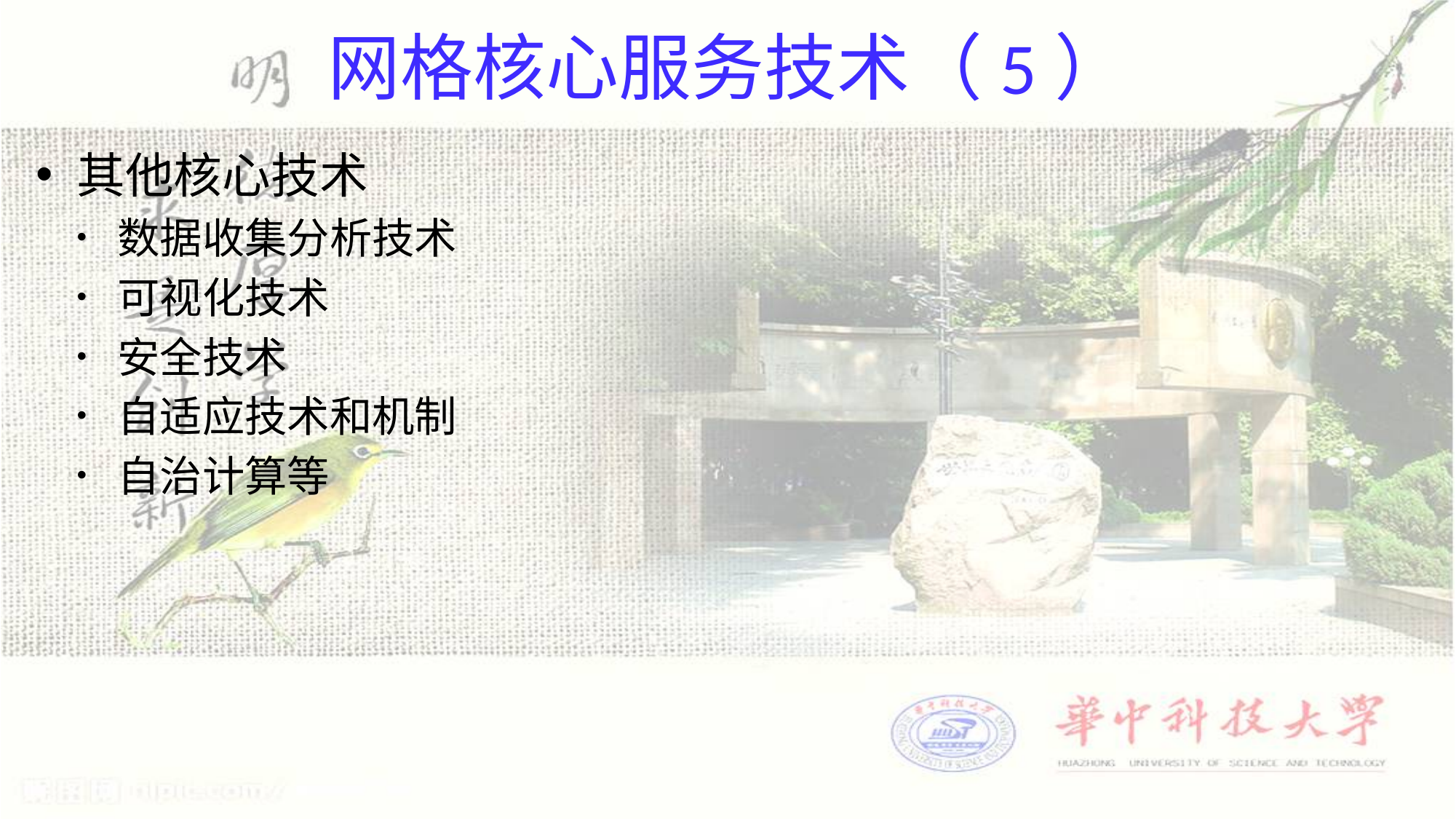

# 网格核心服务技术（5）
其他核心技术
数据收集分析技术
可视化技术
安全技术
自适应技术和机制
自治计算等